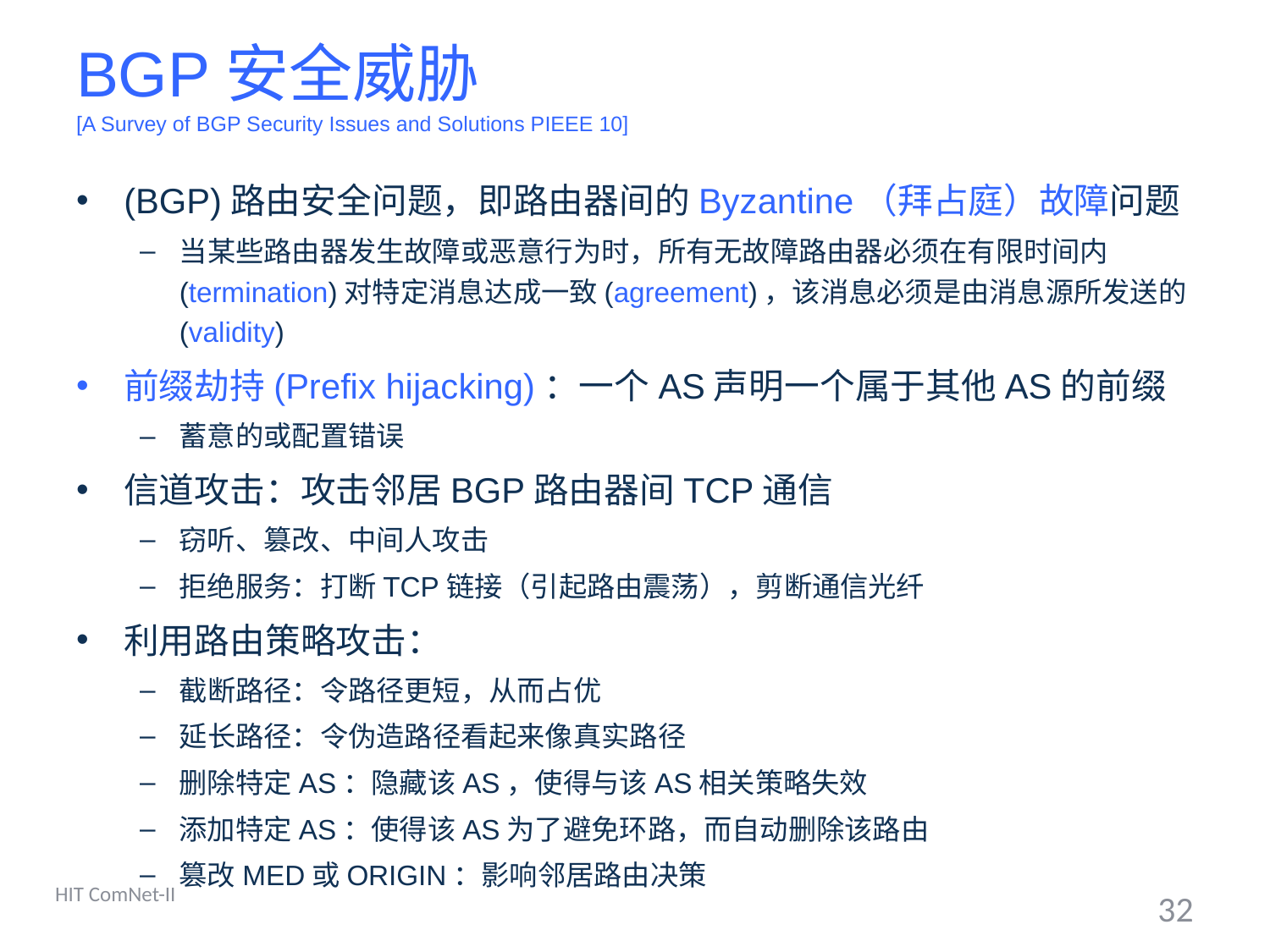

# BGP安全威胁 [A Survey of BGP Security Issues and Solutions PIEEE 10]
(BGP)路由安全问题，即路由器间的Byzantine（拜占庭）故障问题
当某些路由器发生故障或恶意行为时，所有无故障路由器必须在有限时间内(termination)对特定消息达成一致(agreement)，该消息必须是由消息源所发送的(validity)
前缀劫持(Prefix hijacking)：一个AS声明一个属于其他AS的前缀
蓄意的或配置错误
信道攻击：攻击邻居BGP路由器间TCP通信
窃听、篡改、中间人攻击
拒绝服务：打断TCP链接（引起路由震荡），剪断通信光纤
利用路由策略攻击：
截断路径：令路径更短，从而占优
延长路径：令伪造路径看起来像真实路径
删除特定AS：隐藏该AS，使得与该AS相关策略失效
添加特定AS：使得该AS为了避免环路，而自动删除该路由
篡改MED或ORIGIN：影响邻居路由决策

HIT ComNet-II
32